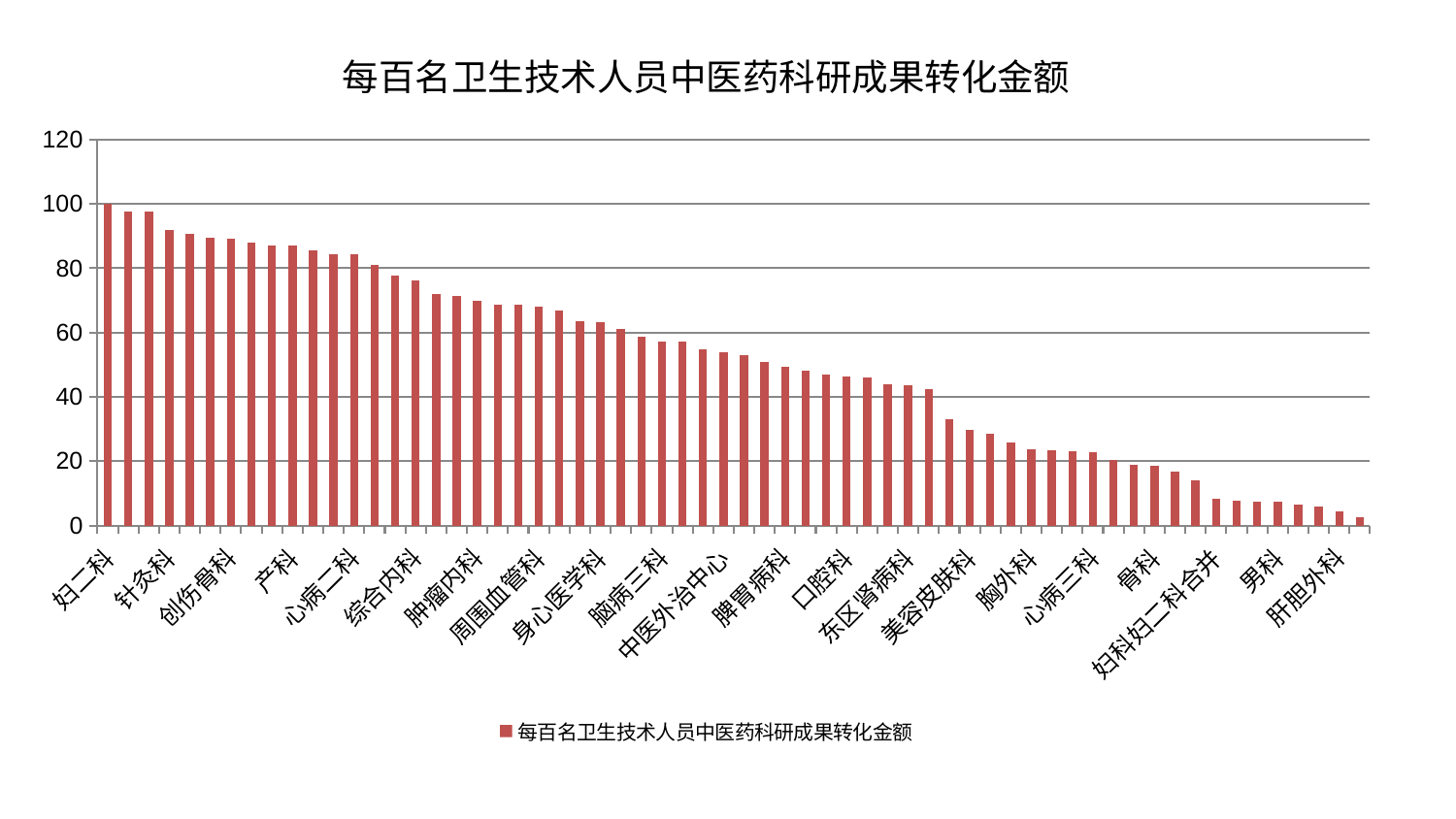

### Chart: 每百名卫生技术人员中医药科研成果转化金额

| Category | 每百名卫生技术人员中医药科研成果转化金额 |
|---|---|
| 妇二科 | 100.0 |
| 小儿推拿科 | 97.6588106799468 |
| 风湿病科 | 97.56901990294453 |
| 针灸科 | 92.00440846407655 |
| 重症医学科 | 90.62774169630742 |
| 心病四科 | 89.3431180194102 |
| 创伤骨科 | 89.21314755102107 |
| 微创骨科 | 87.93496433527453 |
| 神经外科 | 87.15823490449544 |
| 产科 | 87.01150644313775 |
| 肝病科 | 85.52304322870008 |
| 推拿科 | 84.49010014640257 |
| 心病二科 | 84.35752794664302 |
| 显微骨科 | 80.9281530107116 |
| 妇科 | 77.66572335647876 |
| 综合内科 | 76.20075809986652 |
| 神经内科 | 72.00689932211283 |
| 肾病科 | 71.4091003547439 |
| 肿瘤内科 | 69.77206009268548 |
| 心血管内科 | 68.80570630255896 |
| 治未病中心 | 68.61371887863943 |
| 周围血管科 | 68.18469264150465 |
| 眼科 | 66.908755645367 |
| 小儿骨科 | 63.60349012837797 |
| 身心医学科 | 63.357306711212935 |
| 耳鼻喉科 | 61.22966147084463 |
| 普通外科 | 58.57937114534168 |
| 脑病三科 | 57.291680101766865 |
| 康复科 | 57.184099105710615 |
| 运动损伤骨科 | 54.63876754031104 |
| 中医外治中心 | 53.740533800474154 |
| 内分泌科 | 52.95412020575213 |
| 西区重症医学科 | 50.94963123669115 |
| 脾胃病科 | 49.239662197595294 |
| 血液科 | 48.0991398936286 |
| 脑病二科 | 47.006763177656104 |
| 口腔科 | 46.448299513673355 |
| 老年医学科 | 46.02424374412374 |
| 肾脏内科 | 43.997566548670434 |
| 东区肾病科 | 43.69644071871682 |
| 儿科 | 42.384355051338176 |
| 乳腺甲状腺外科 | 33.10758207586108 |
| 美容皮肤科 | 29.58447575107262 |
| 心病一科 | 28.46964996259676 |
| 脑病一科 | 25.72249232379769 |
| 胸外科 | 23.699607347229378 |
| 皮肤科 | 23.437675426580398 |
| 泌尿外科 | 23.23475158956467 |
| 心病三科 | 22.724375199800672 |
| 关节骨科 | 20.32502688370045 |
| 脾胃科消化科合并 | 18.78004626742748 |
| 骨科 | 18.47333070411272 |
| 脊柱骨科 | 16.656873938108994 |
| 呼吸内科 | 14.129507061090685 |
| 妇科妇二科合并 | 8.229493088265563 |
| 东区重症医学科 | 7.63863404674964 |
| 肛肠科 | 7.4557959471522715 |
| 男科 | 7.369872139730976 |
| 消化内科 | 6.432557832478029 |
| 中医经典科 | 5.942456873310577 |
| 肝胆外科 | 4.256324503211556 |
| 医院 | 2.584572273338959 |
42